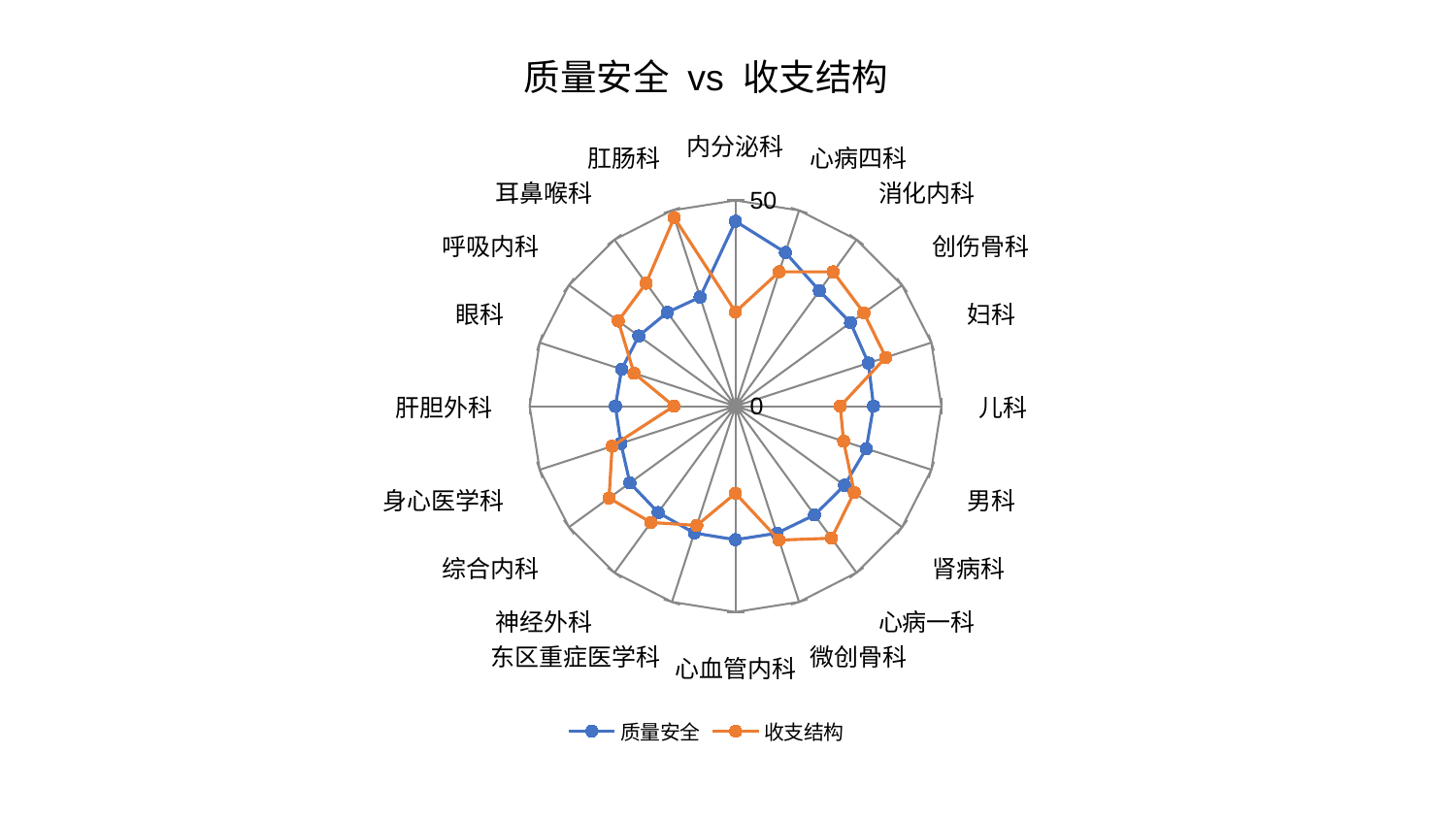

### Chart: 质量安全 vs 收支结构

| Category | 质量安全 | 收支结构 |
|---|---|---|
| 内分泌科 | 44.92404594241911 | 22.915312369968035 |
| 心病四科 | 39.245720249928695 | 34.31917006500708 |
| 消化内科 | 34.6754103253369 | 40.33176117972464 |
| 创伤骨科 | 34.51754472604117 | 38.55811981240826 |
| 妇科 | 33.940054871574844 | 38.378775422573234 |
| 儿科 | 33.51904138823221 | 25.433101127880892 |
| 男科 | 33.39077904057369 | 27.61250354504189 |
| 肾病科 | 32.731575237055004 | 35.66427006973035 |
| 心病一科 | 32.657979703108246 | 39.64939481956954 |
| 微创骨科 | 32.45326983850201 | 34.20529797473332 |
| 心血管内科 | 32.43828941032196 | 21.169655437244685 |
| 东区重症医学科 | 32.4115476560669 | 30.46027775515107 |
| 神经外科 | 31.94648026194499 | 34.92256962986353 |
| 综合内科 | 31.714042912695607 | 37.96420383893539 |
| 身心医学科 | 29.264643873644808 | 31.505444574497496 |
| 肝胆外科 | 29.17740920100876 | 14.974508397869538 |
| 眼科 | 29.076099163904882 | 25.916989747828282 |
| 呼吸内科 | 29.043234004773705 | 35.2175357370033 |
| 耳鼻喉科 | 28.178576892155228 | 36.937027460379845 |
| 肛肠科 | 27.85727627319409 | 48.1761320613123 |
5